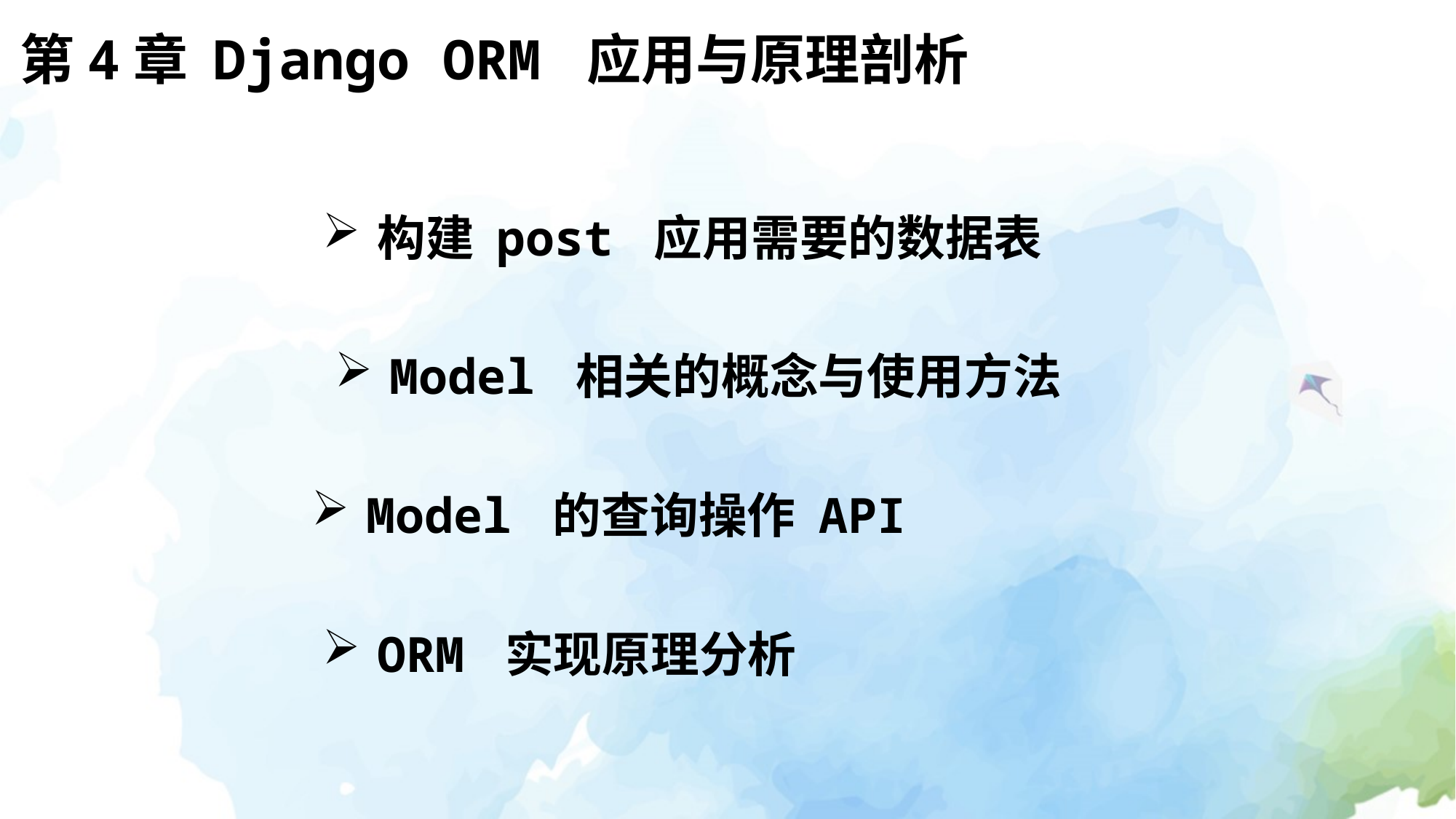

第4章 Django ORM 应用与原理剖析
构建 post 应用需要的数据表
Model 相关的概念与使用方法
Model 的查询操作 API
ORM 实现原理分析